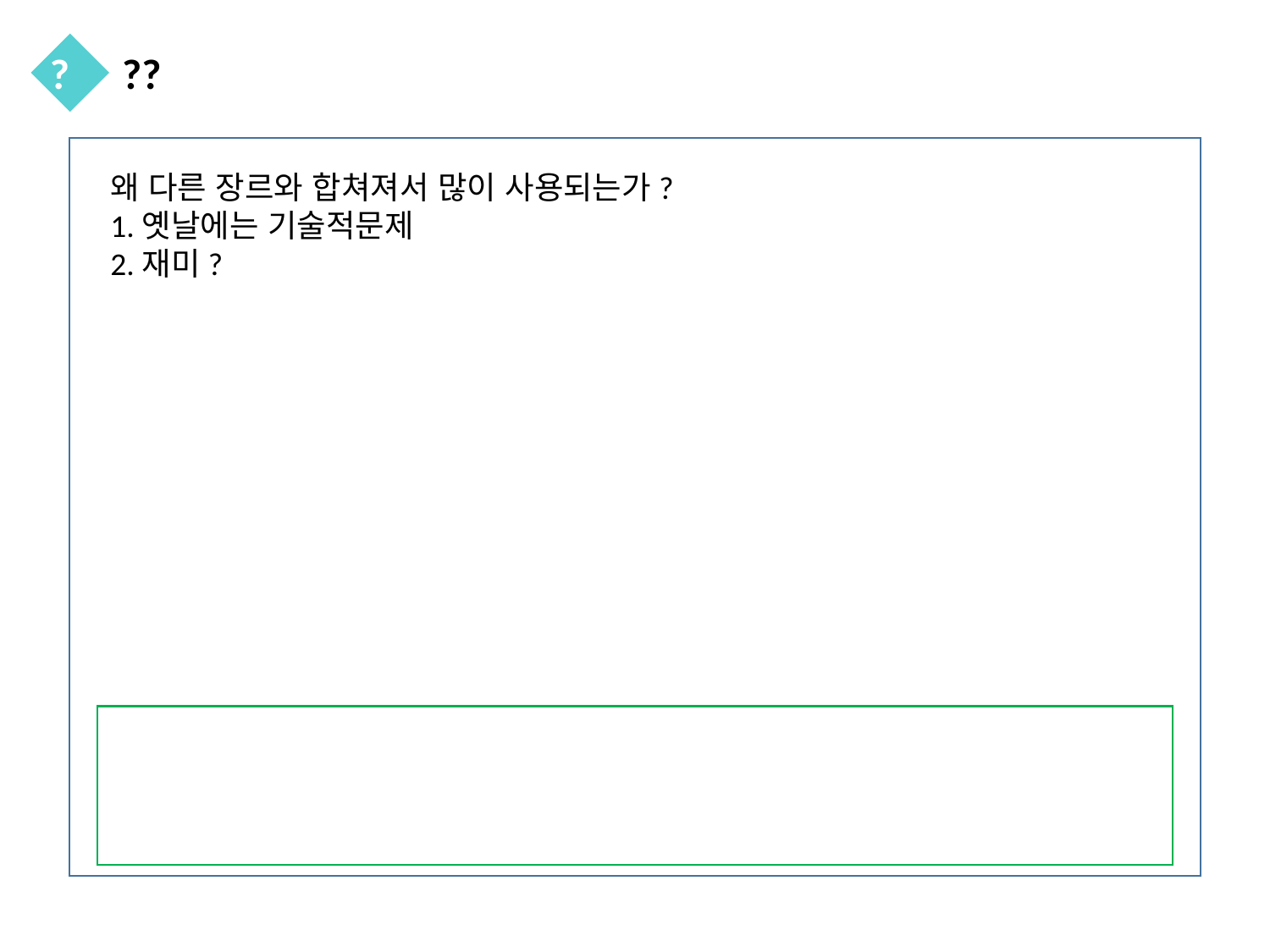

?
??
왜 다른 장르와 합쳐져서 많이 사용되는가?
1.옛날에는 기술적문제
2.재미?